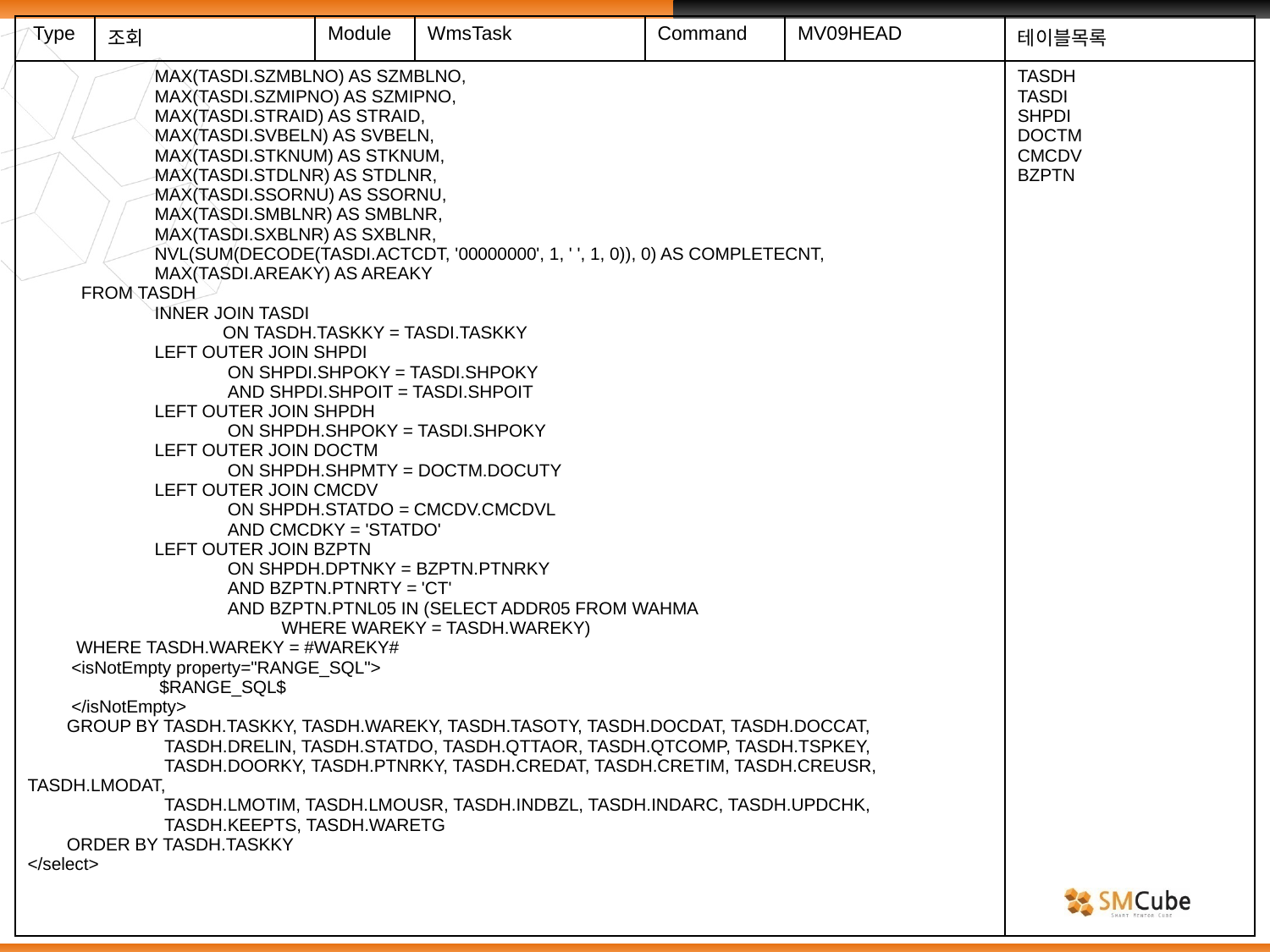

| Type | 조회 | Module | WmsTask | Command | MV09HEAD | 테이블목록 |
| --- | --- | --- | --- | --- | --- | --- |
| MAX(TASDI.SZMBLNO) AS SZMBLNO, MAX(TASDI.SZMIPNO) AS SZMIPNO, MAX(TASDI.STRAID) AS STRAID, MAX(TASDI.SVBELN) AS SVBELN, MAX(TASDI.STKNUM) AS STKNUM, MAX(TASDI.STDLNR) AS STDLNR, MAX(TASDI.SSORNU) AS SSORNU, MAX(TASDI.SMBLNR) AS SMBLNR, MAX(TASDI.SXBLNR) AS SXBLNR, NVL(SUM(DECODE(TASDI.ACTCDT, '00000000', 1, ' ', 1, 0)), 0) AS COMPLETECNT, MAX(TASDI.AREAKY) AS AREAKY FROM TASDH INNER JOIN TASDI ON TASDH.TASKKY = TASDI.TASKKY LEFT OUTER JOIN SHPDI ON SHPDI.SHPOKY = TASDI.SHPOKY AND SHPDI.SHPOIT = TASDI.SHPOIT LEFT OUTER JOIN SHPDH ON SHPDH.SHPOKY = TASDI.SHPOKY LEFT OUTER JOIN DOCTM ON SHPDH.SHPMTY = DOCTM.DOCUTY LEFT OUTER JOIN CMCDV ON SHPDH.STATDO = CMCDV.CMCDVL AND CMCDKY = 'STATDO' LEFT OUTER JOIN BZPTN ON SHPDH.DPTNKY = BZPTN.PTNRKY AND BZPTN.PTNRTY = 'CT' AND BZPTN.PTNL05 IN (SELECT ADDR05 FROM WAHMA WHERE WAREKY = TASDH.WAREKY) WHERE TASDH.WAREKY = #WAREKY# <isNotEmpty property="RANGE\_SQL"> $RANGE\_SQL$ </isNotEmpty> GROUP BY TASDH.TASKKY, TASDH.WAREKY, TASDH.TASOTY, TASDH.DOCDAT, TASDH.DOCCAT, TASDH.DRELIN, TASDH.STATDO, TASDH.QTTAOR, TASDH.QTCOMP, TASDH.TSPKEY, TASDH.DOORKY, TASDH.PTNRKY, TASDH.CREDAT, TASDH.CRETIM, TASDH.CREUSR, TASDH.LMODAT, TASDH.LMOTIM, TASDH.LMOUSR, TASDH.INDBZL, TASDH.INDARC, TASDH.UPDCHK, TASDH.KEEPTS, TASDH.WARETG ORDER BY TASDH.TASKKY </select> |  |  |  |  |  | TASDH TASDI SHPDI DOCTM CMCDV BZPTN |